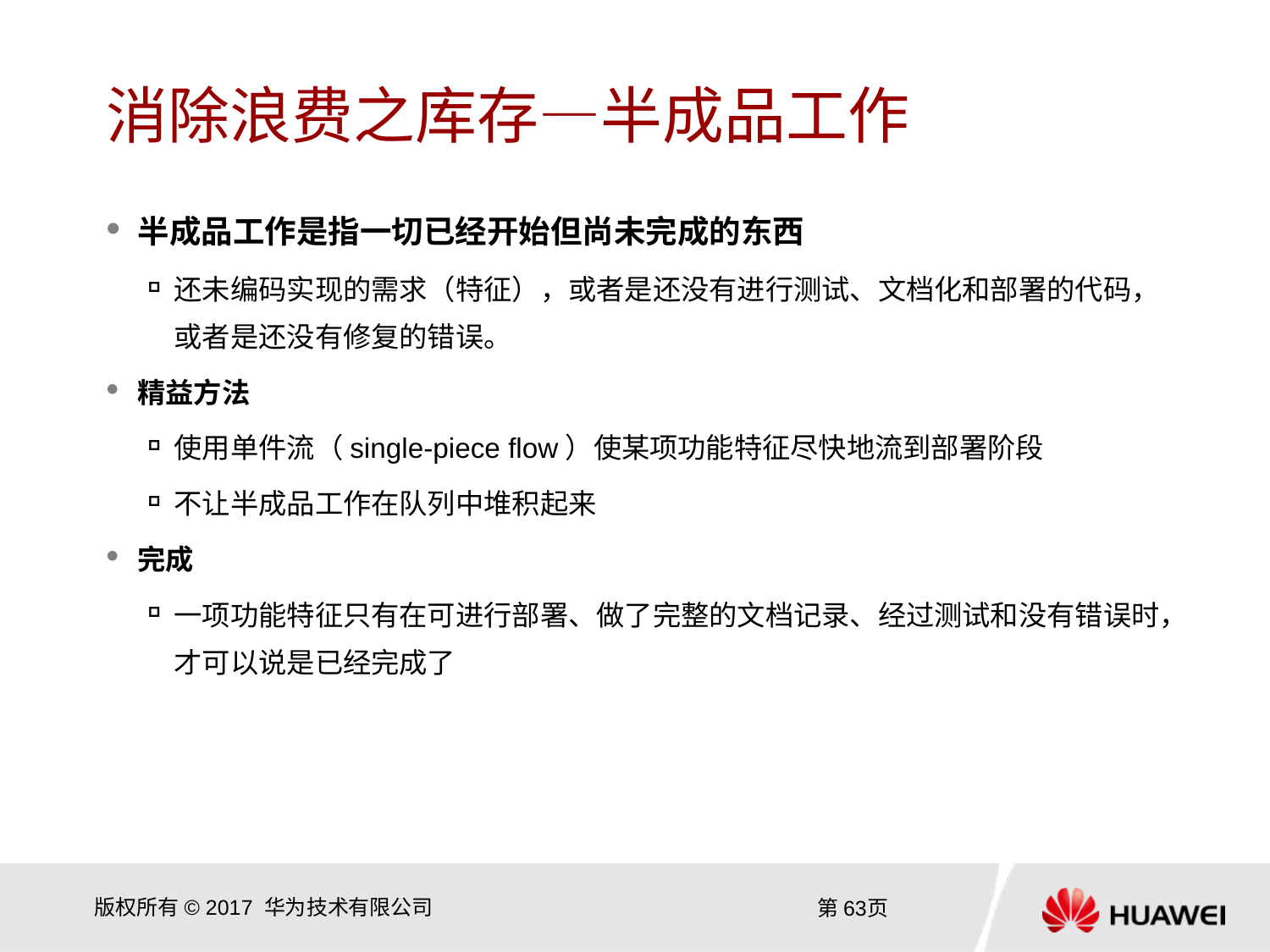

# 消除浪费之库存—半成品工作
半成品工作是指一切已经开始但尚未完成的东西
还未编码实现的需求（特征），或者是还没有进行测试、文档化和部署的代码，或者是还没有修复的错误。
精益方法
使用单件流（single-piece flow）使某项功能特征尽快地流到部署阶段
不让半成品工作在队列中堆积起来
完成
一项功能特征只有在可进行部署、做了完整的文档记录、经过测试和没有错误时，才可以说是已经完成了